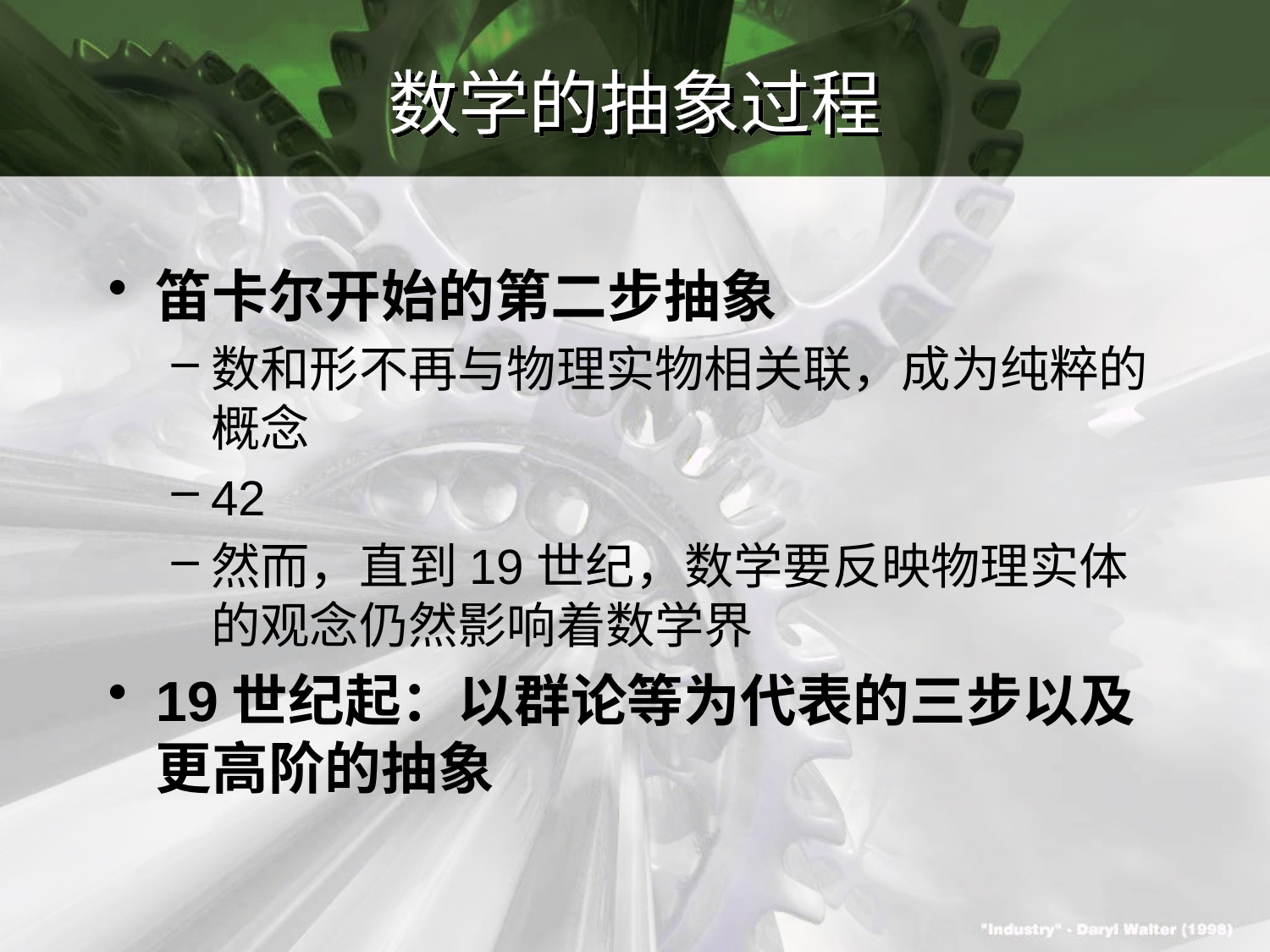

# 数学的抽象过程
笛卡尔开始的第二步抽象
数和形不再与物理实物相关联，成为纯粹的概念
42
然而，直到19世纪，数学要反映物理实体的观念仍然影响着数学界
19世纪起：以群论等为代表的三步以及更高阶的抽象